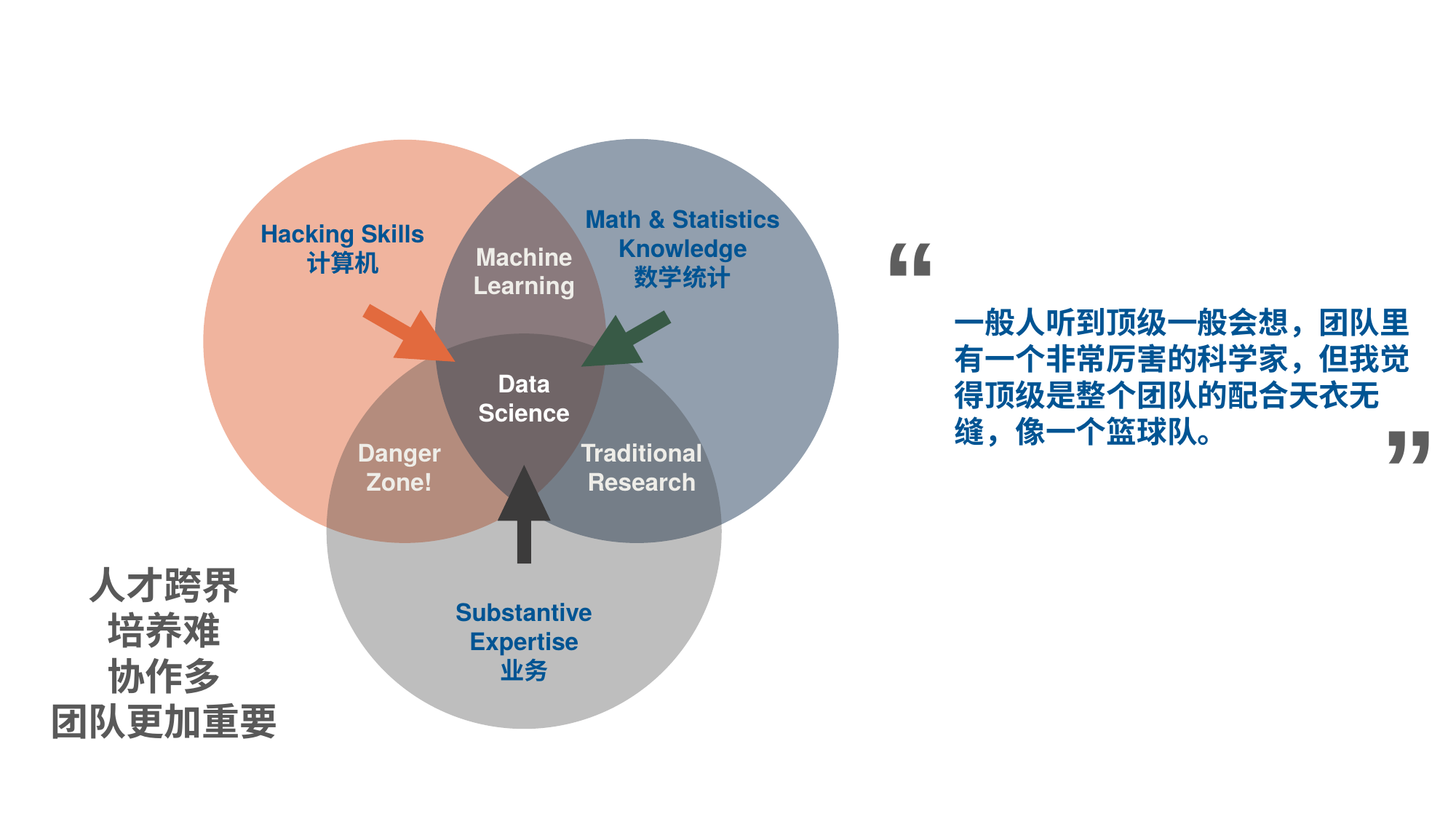

Math & Statistics
Knowledge
数学统计
Hacking Skills
计算机
Machine
Learning

Data
Science
Danger
Zone!
Traditional
Research

Substantive
Expertise
业务
“
一般人听到顶级一般会想，团队里有一个非常厉害的科学家，但我觉得顶级是整个团队的配合天衣无缝，像一个篮球队。

”
人才跨界
培养难
协作多
团队更加重要